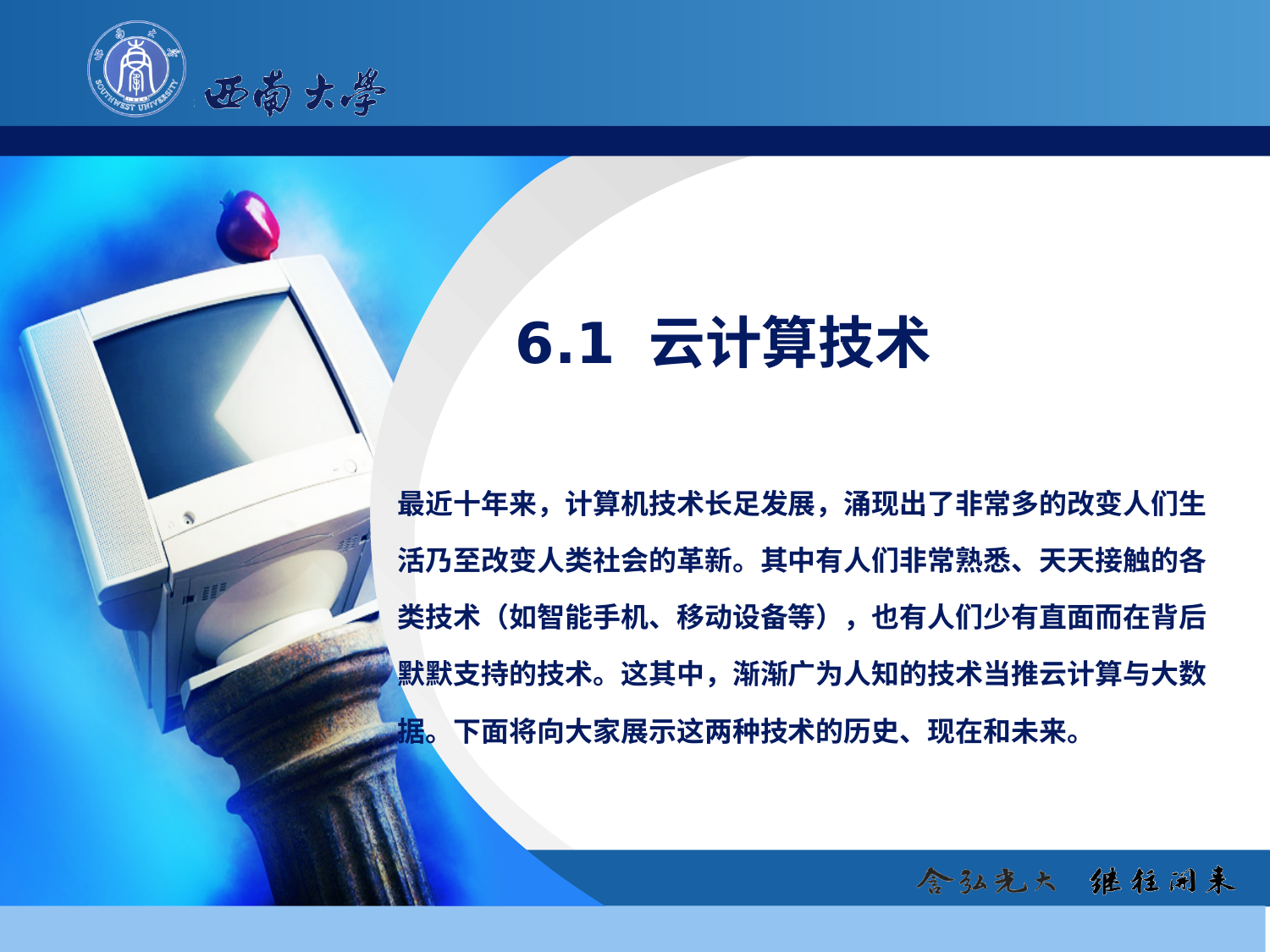

# 6.1 云计算技术
最近十年来，计算机技术长足发展，涌现出了非常多的改变人们生活乃至改变人类社会的革新。其中有人们非常熟悉、天天接触的各类技术（如智能手机、移动设备等），也有人们少有直面而在背后默默支持的技术。这其中，渐渐广为人知的技术当推云计算与大数据。下面将向大家展示这两种技术的历史、现在和未来。